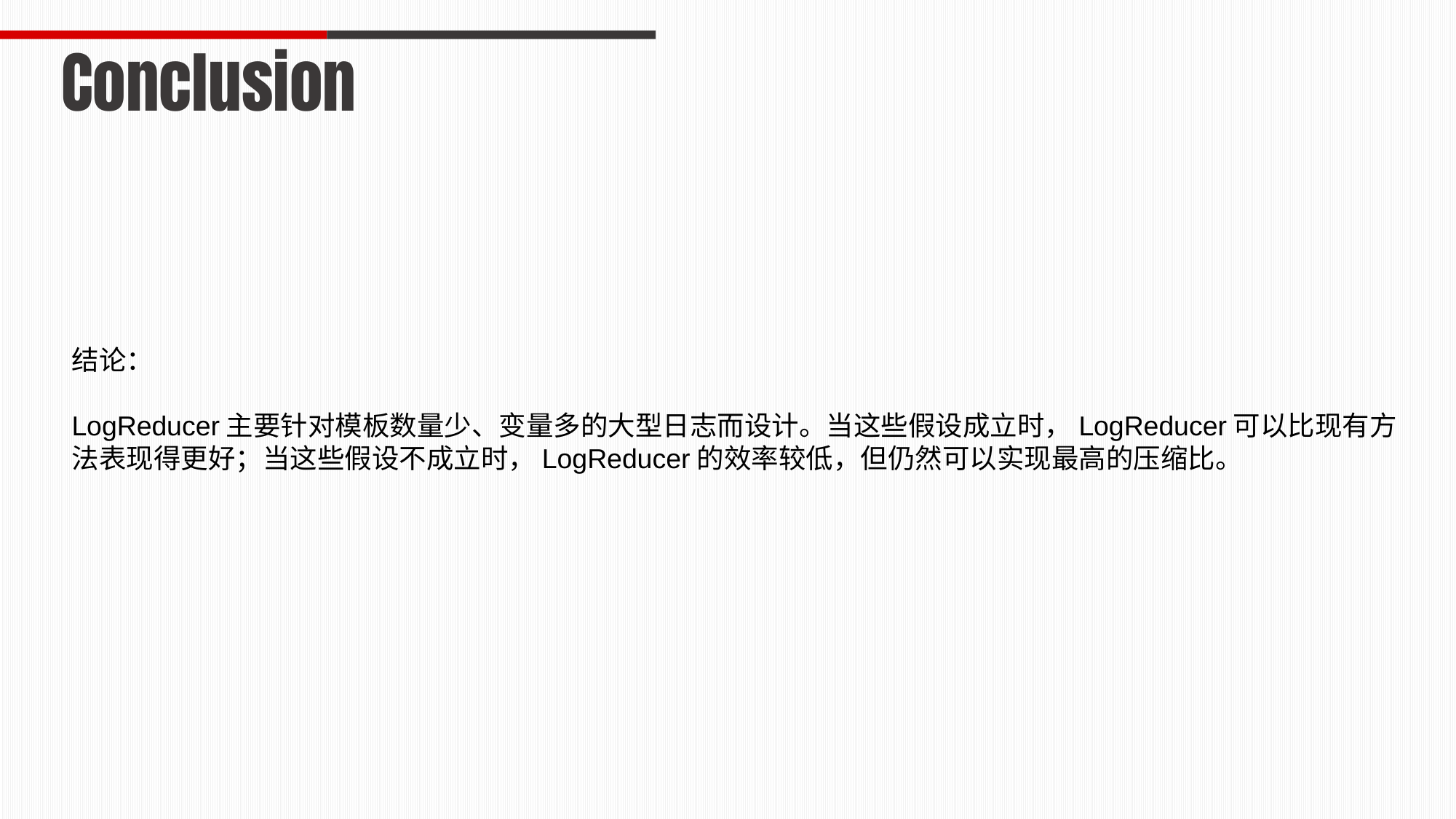

Conclusion
结论：

LogReducer主要针对模板数量少、变量多的大型日志而设计。当这些假设成立时，LogReducer可以比现有方法表现得更好；当这些假设不成立时，LogReducer的效率较低，但仍然可以实现最高的压缩比。